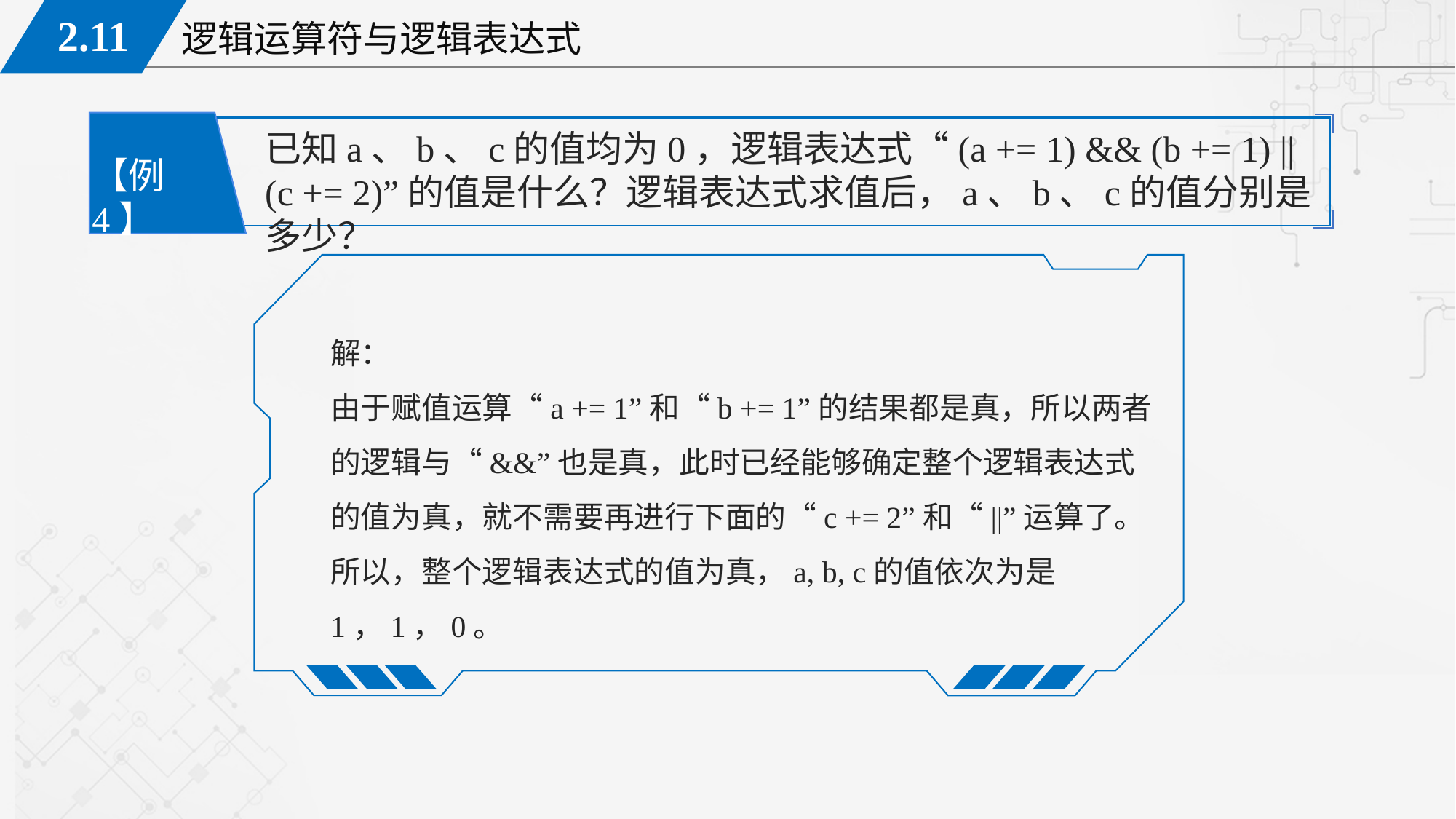

已知a、b、c的值均为0，逻辑表达式“(a += 1) && (b += 1) || (c += 2)”的值是什么？逻辑表达式求值后，a、b、c的值分别是多少？
【例4】

解：
由于赋值运算“a += 1”和“b += 1”的结果都是真，所以两者的逻辑与“&&”也是真，此时已经能够确定整个逻辑表达式的值为真，就不需要再进行下面的“c += 2”和“||”运算了。所以，整个逻辑表达式的值为真，a, b, c的值依次为是1，1，0。